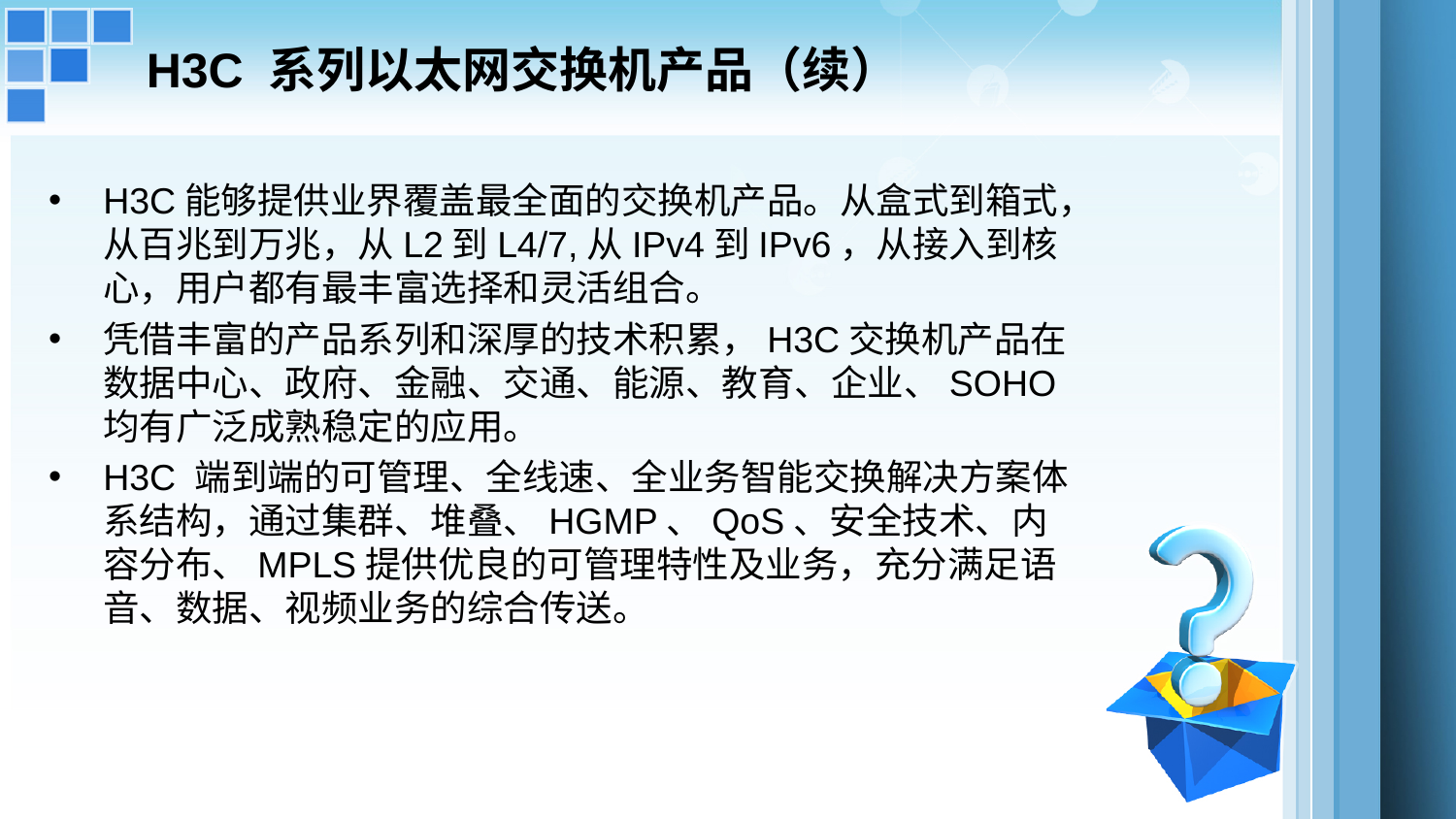

# H3C 系列以太网交换机产品（续）
H3C能够提供业界覆盖最全面的交换机产品。从盒式到箱式，从百兆到万兆，从L2到L4/7,从IPv4到IPv6，从接入到核心，用户都有最丰富选择和灵活组合。
凭借丰富的产品系列和深厚的技术积累，H3C交换机产品在数据中心、政府、金融、交通、能源、教育、企业、SOHO均有广泛成熟稳定的应用。
H3C 端到端的可管理、全线速、全业务智能交换解决方案体系结构，通过集群、堆叠、HGMP、QoS、安全技术、内容分布、MPLS提供优良的可管理特性及业务，充分满足语音、数据、视频业务的综合传送。